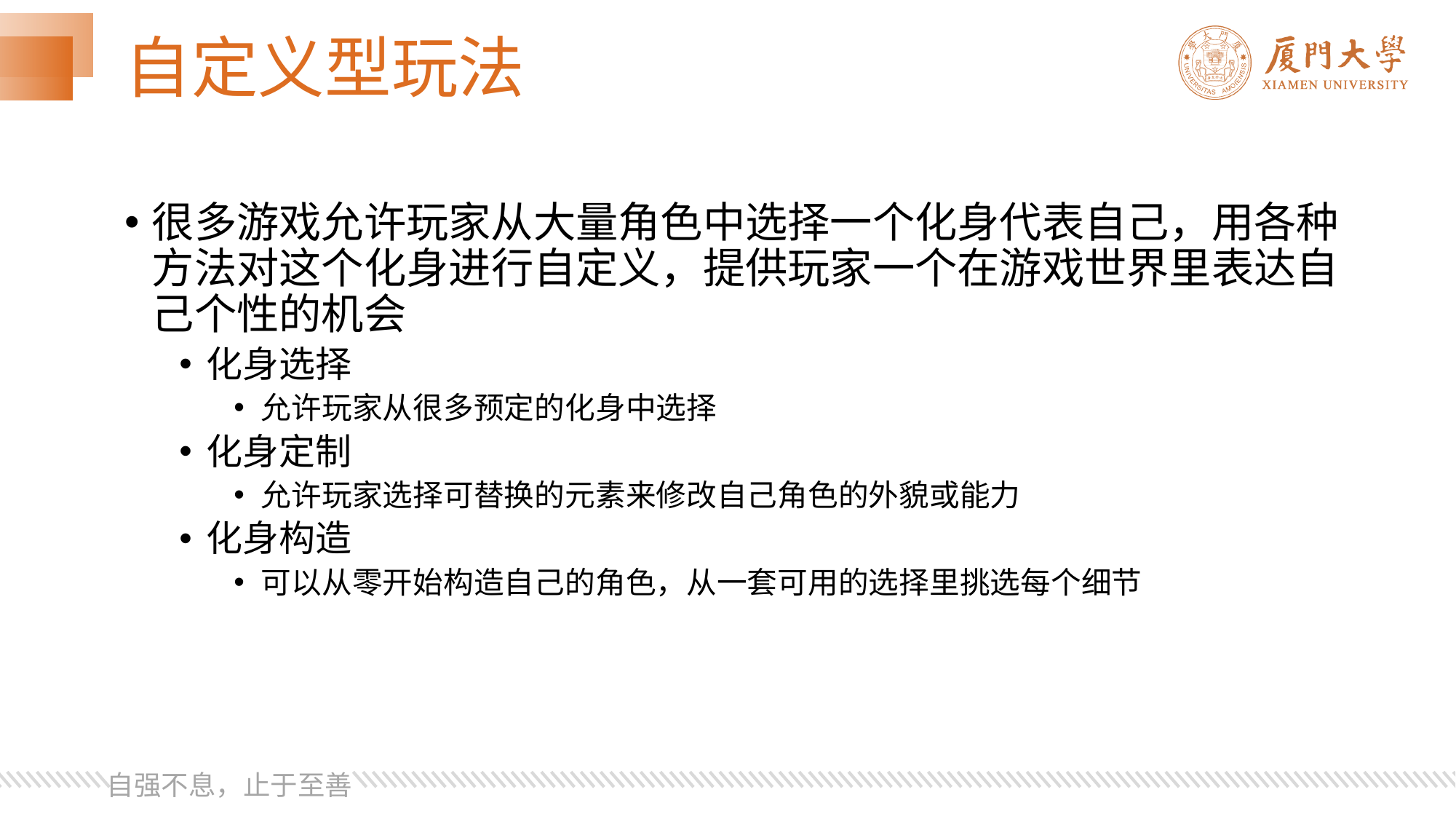

# 自定义型玩法
很多游戏允许玩家从大量角色中选择一个化身代表自己，用各种方法对这个化身进行自定义，提供玩家一个在游戏世界里表达自己个性的机会
化身选择
允许玩家从很多预定的化身中选择
化身定制
允许玩家选择可替换的元素来修改自己角色的外貌或能力
化身构造
可以从零开始构造自己的角色，从一套可用的选择里挑选每个细节